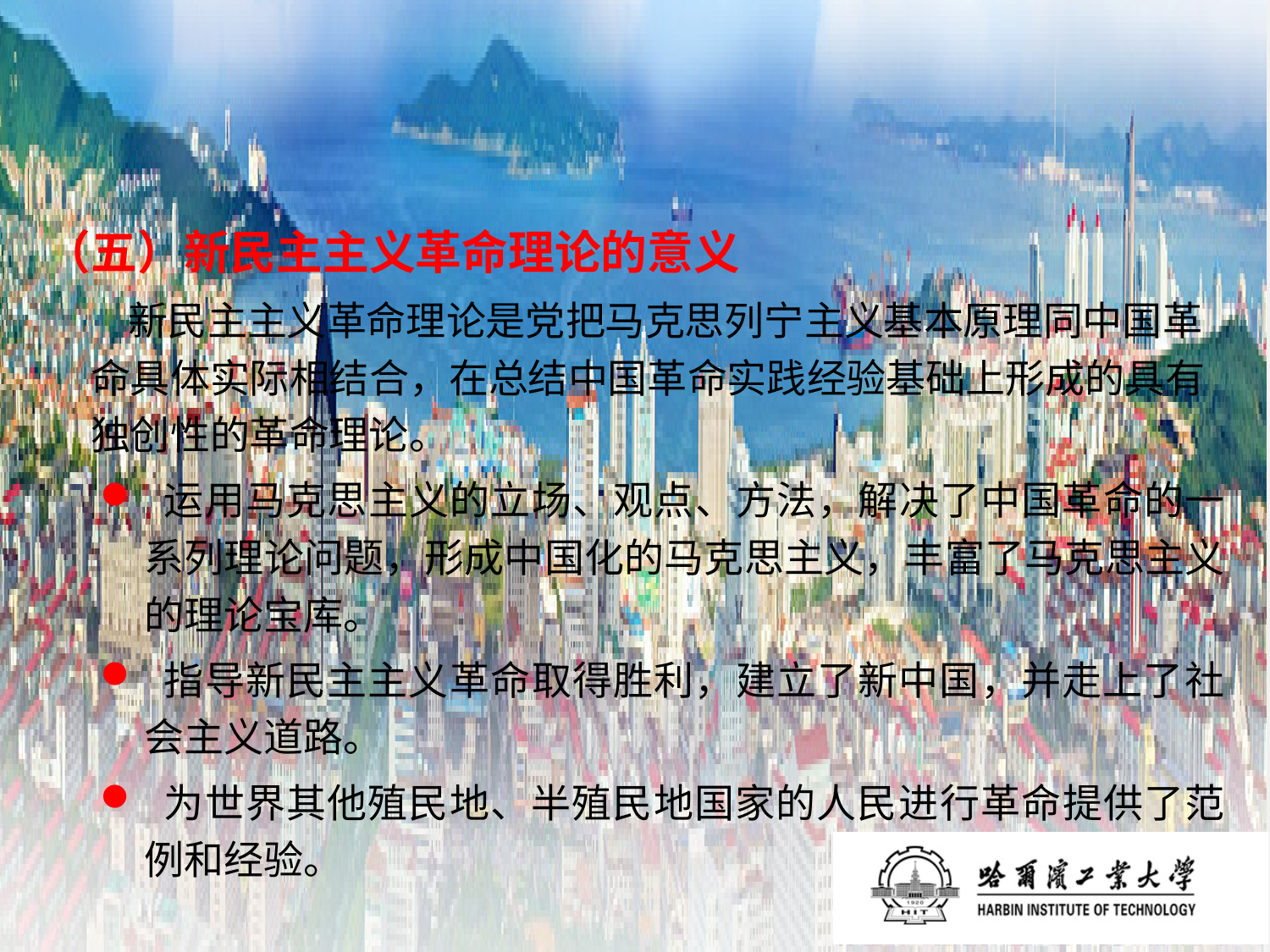

（五）新民主主义革命理论的意义
          新民主主义革命理论是党把马克思列宁主义基本原理同中国革命具体实际相结合，在总结中国革命实践经验基础上形成的具有独创性的革命理论。
 运用马克思主义的立场、观点、方法，解决了中国革命的一系列理论问题，形成中国化的马克思主义，丰富了马克思主义的理论宝库。
 指导新民主主义革命取得胜利，建立了新中国，并走上了社会主义道路。
 为世界其他殖民地、半殖民地国家的人民进行革命提供了范例和经验。